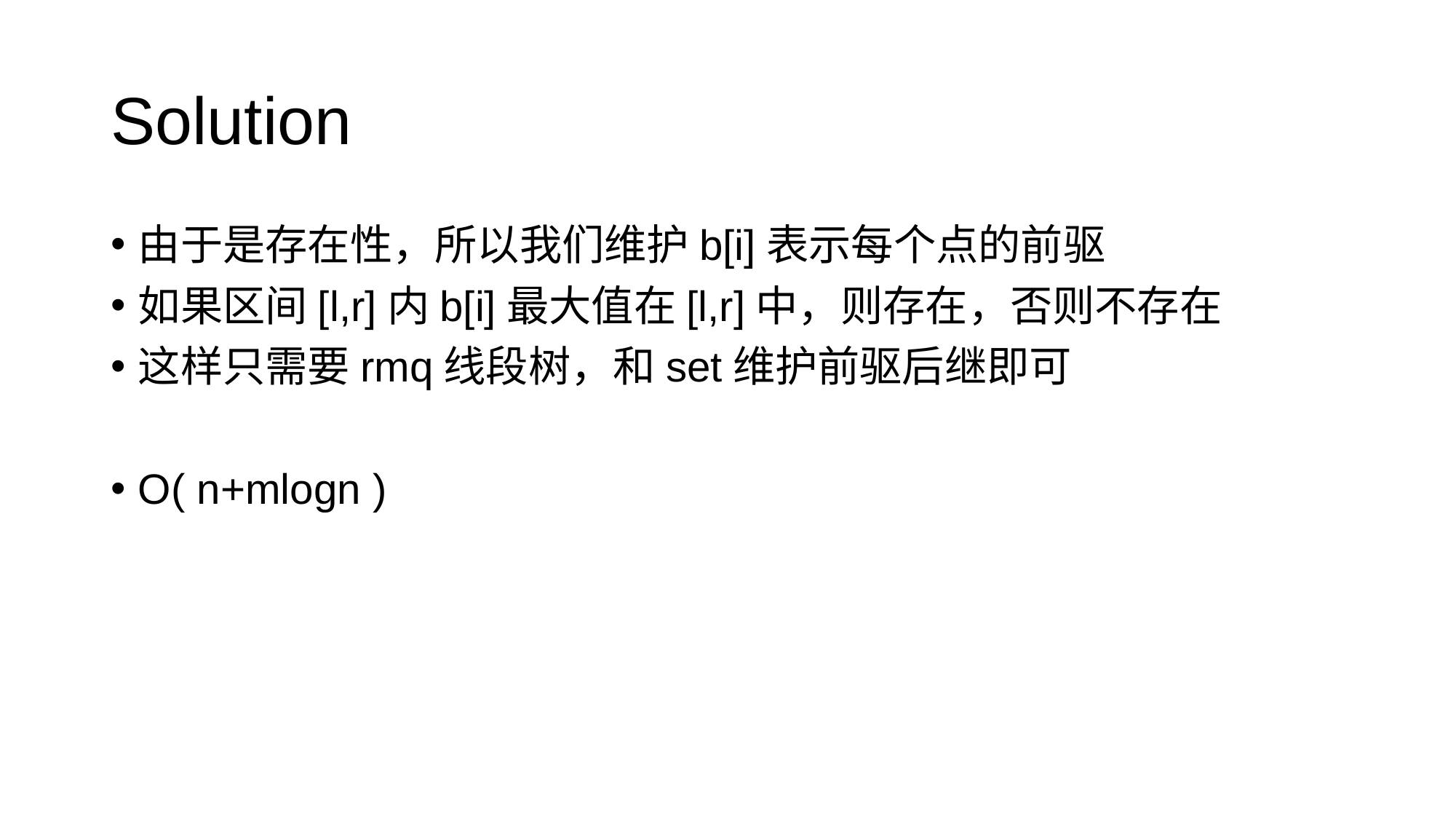

# Solution
由于是存在性，所以我们维护b[i]表示每个点的前驱
如果区间[l,r]内b[i]最大值在[l,r]中，则存在，否则不存在
这样只需要rmq线段树，和set维护前驱后继即可

O( n+mlogn )